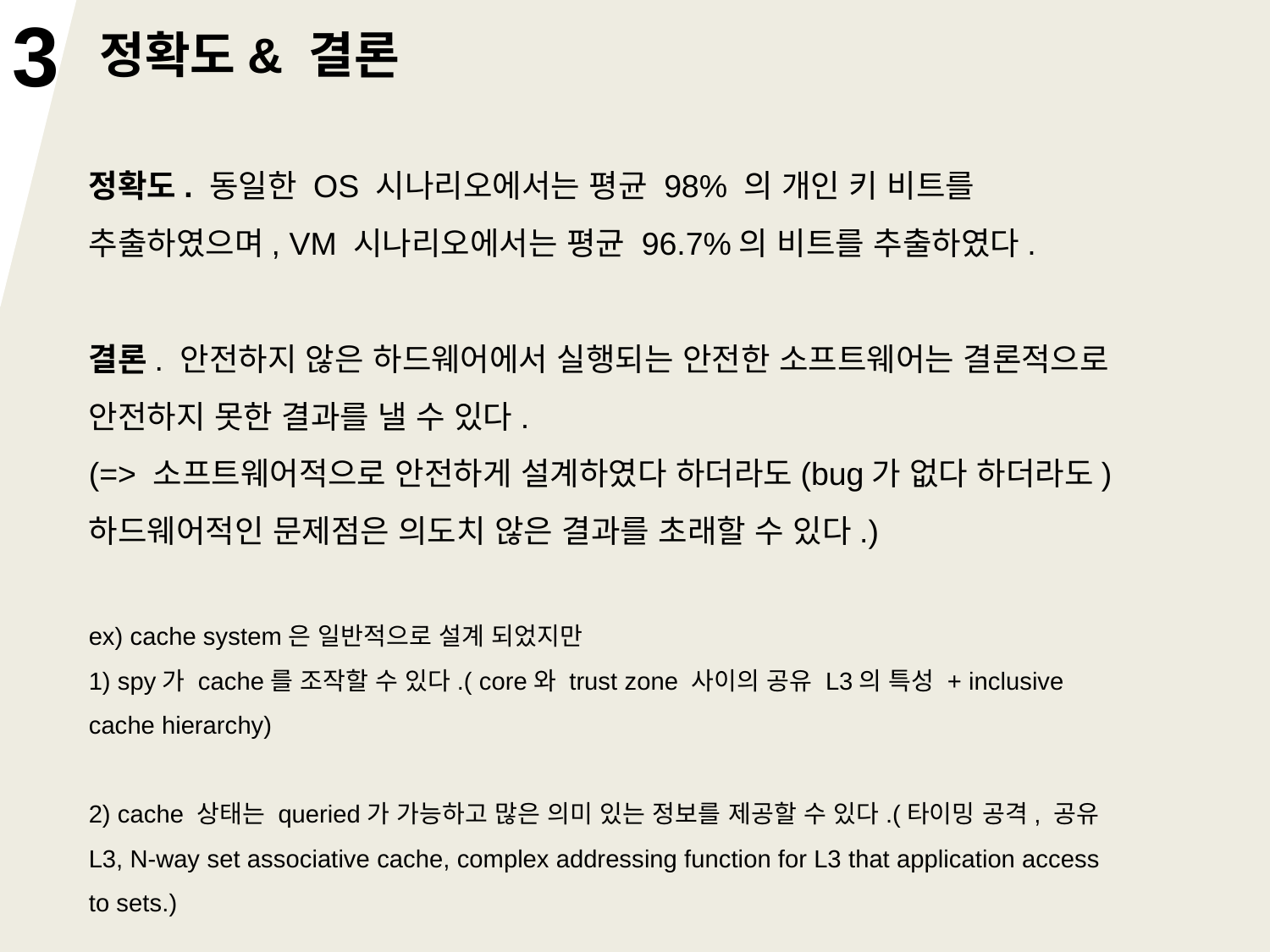

3
정확도& 결론

정확도. 동일한 OS 시나리오에서는 평균 98% 의 개인 키 비트를 추출하였으며, VM 시나리오에서는 평균 96.7%의 비트를 추출하였다.

결론. 안전하지 않은 하드웨어에서 실행되는 안전한 소프트웨어는 결론적으로 안전하지 못한 결과를 낼 수 있다.
(=> 소프트웨어적으로 안전하게 설계하였다 하더라도(bug가 없다 하더라도) 하드웨어적인 문제점은 의도치 않은 결과를 초래할 수 있다.)

ex) cache system은 일반적으로 설계 되었지만
1) spy가 cache를 조작할 수 있다.( core와 trust zone 사이의 공유 L3의 특성 + inclusive cache hierarchy)

2) cache 상태는 queried가 가능하고 많은 의미 있는 정보를 제공할 수 있다.(타이밍 공격, 공유 L3, N-way set associative cache, complex addressing function for L3 that application access to sets.)